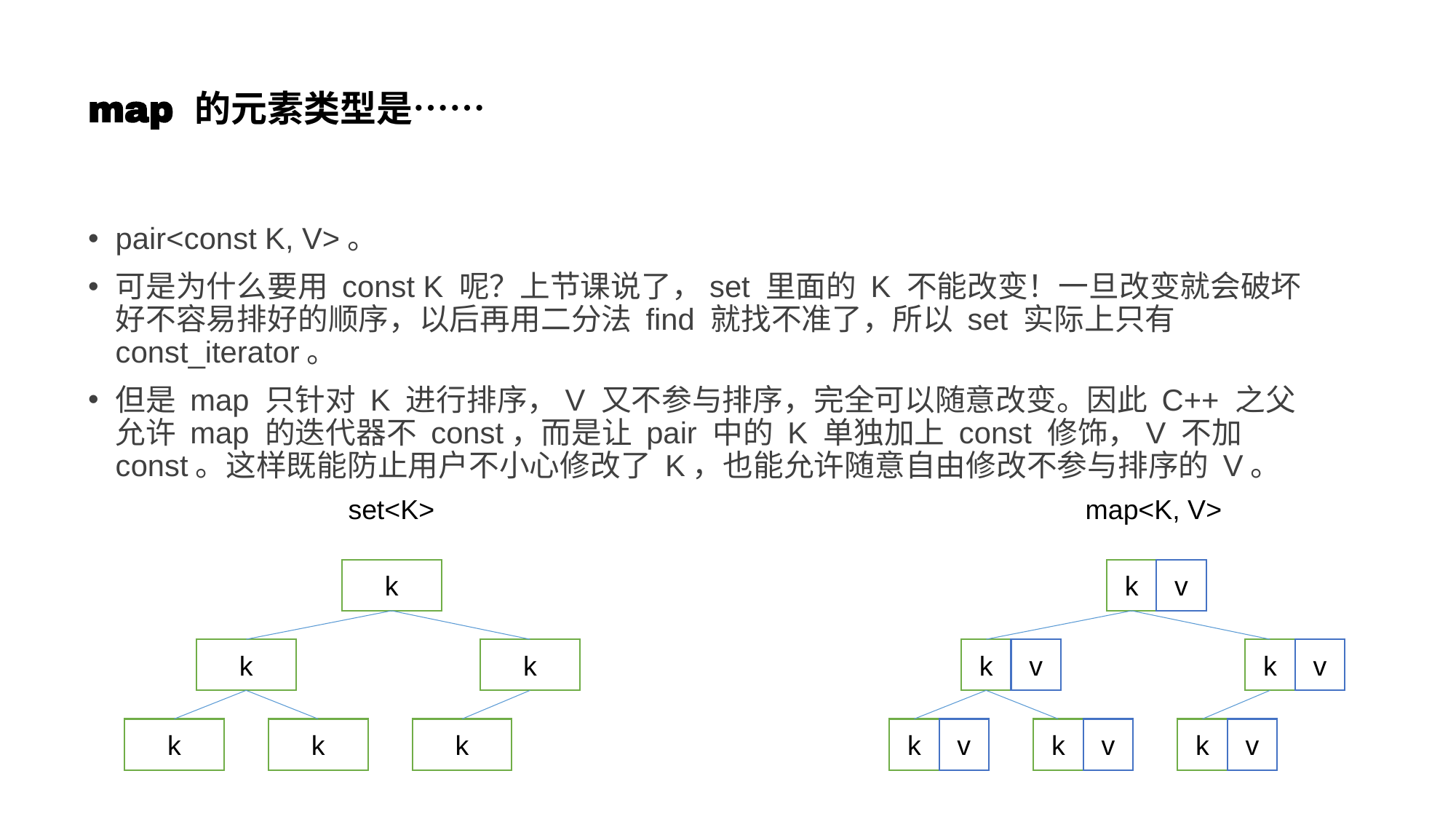

# map 的元素类型是……
pair<const K, V>。
可是为什么要用 const K 呢？上节课说了，set 里面的 K 不能改变！一旦改变就会破坏好不容易排好的顺序，以后再用二分法 find 就找不准了，所以 set 实际上只有 const_iterator。
但是 map 只针对 K 进行排序，V 又不参与排序，完全可以随意改变。因此 C++ 之父允许 map 的迭代器不 const，而是让 pair 中的 K 单独加上 const 修饰，V 不加 const。这样既能防止用户不小心修改了 K，也能允许随意自由修改不参与排序的 V。
set<K>
map<K, V>
k
k
v
k
k
k
v
k
v
k
k
k
k
v
k
v
k
v